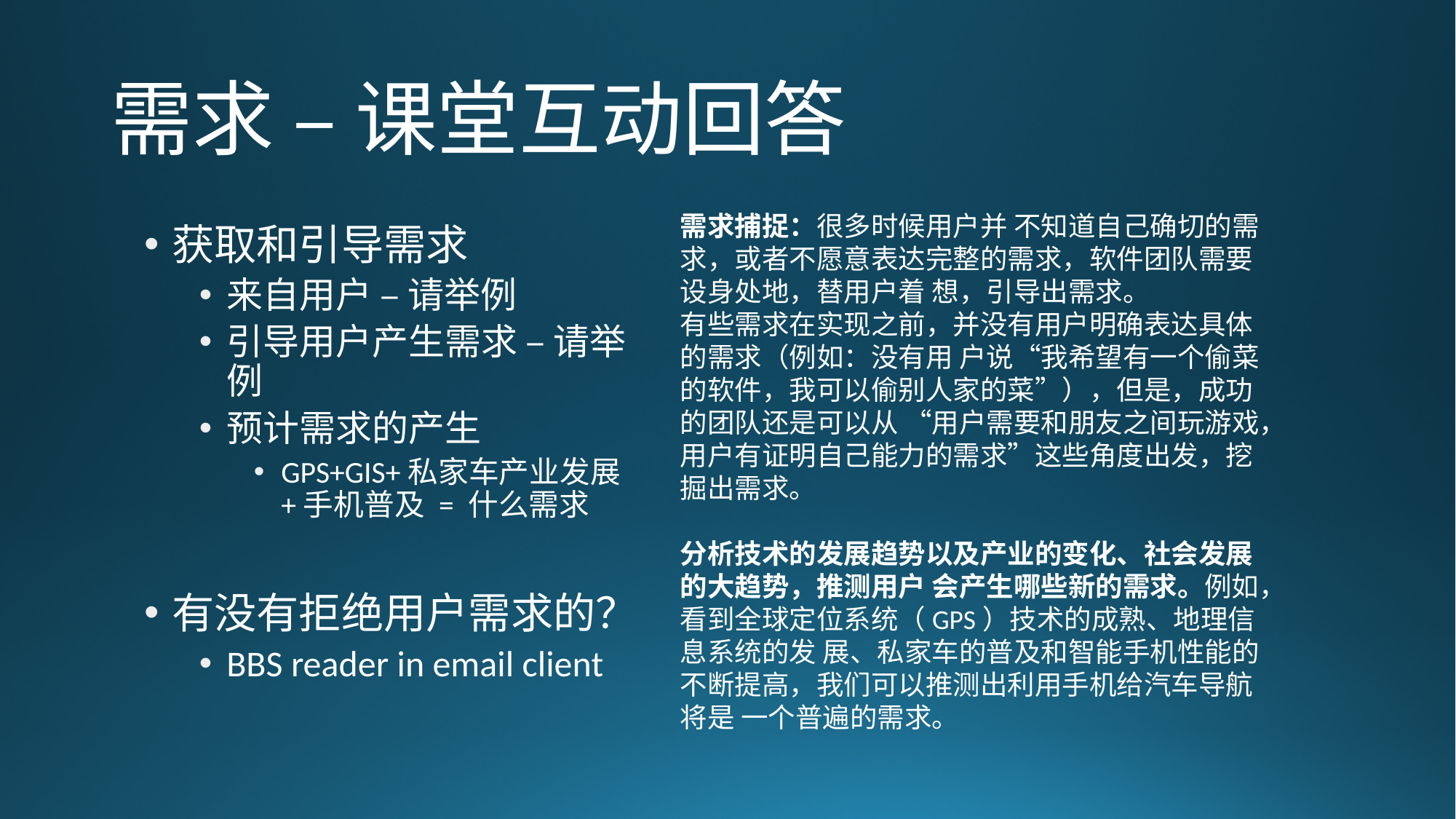

# 需求 – 课堂互动回答
需求捕捉：很多时候用户并 不知道自己确切的需求，或者不愿意表达完整的需求，软件团队需要设身处地，替用户着 想，引导出需求。
有些需求在实现之前，并没有用户明确表达具体的需求（例如：没有用 户说“我希望有一个偷菜的软件，我可以偷别人家的菜”），但是，成功的团队还是可以从 “用户需要和朋友之间玩游戏，用户有证明自己能力的需求”这些角度出发，挖掘出需求。

分析技术的发展趋势以及产业的变化、社会发展的大趋势，推测用户 会产生哪些新的需求。例如，看到全球定位系统（GPS）技术的成熟、地理信息系统的发 展、私家车的普及和智能手机性能的不断提高，我们可以推测出利用手机给汽车导航将是 一个普遍的需求。
获取和引导需求
来自用户 – 请举例
引导用户产生需求 – 请举例
预计需求的产生
GPS+GIS+私家车产业发展+手机普及 = 什么需求

有没有拒绝用户需求的？
BBS reader in email client